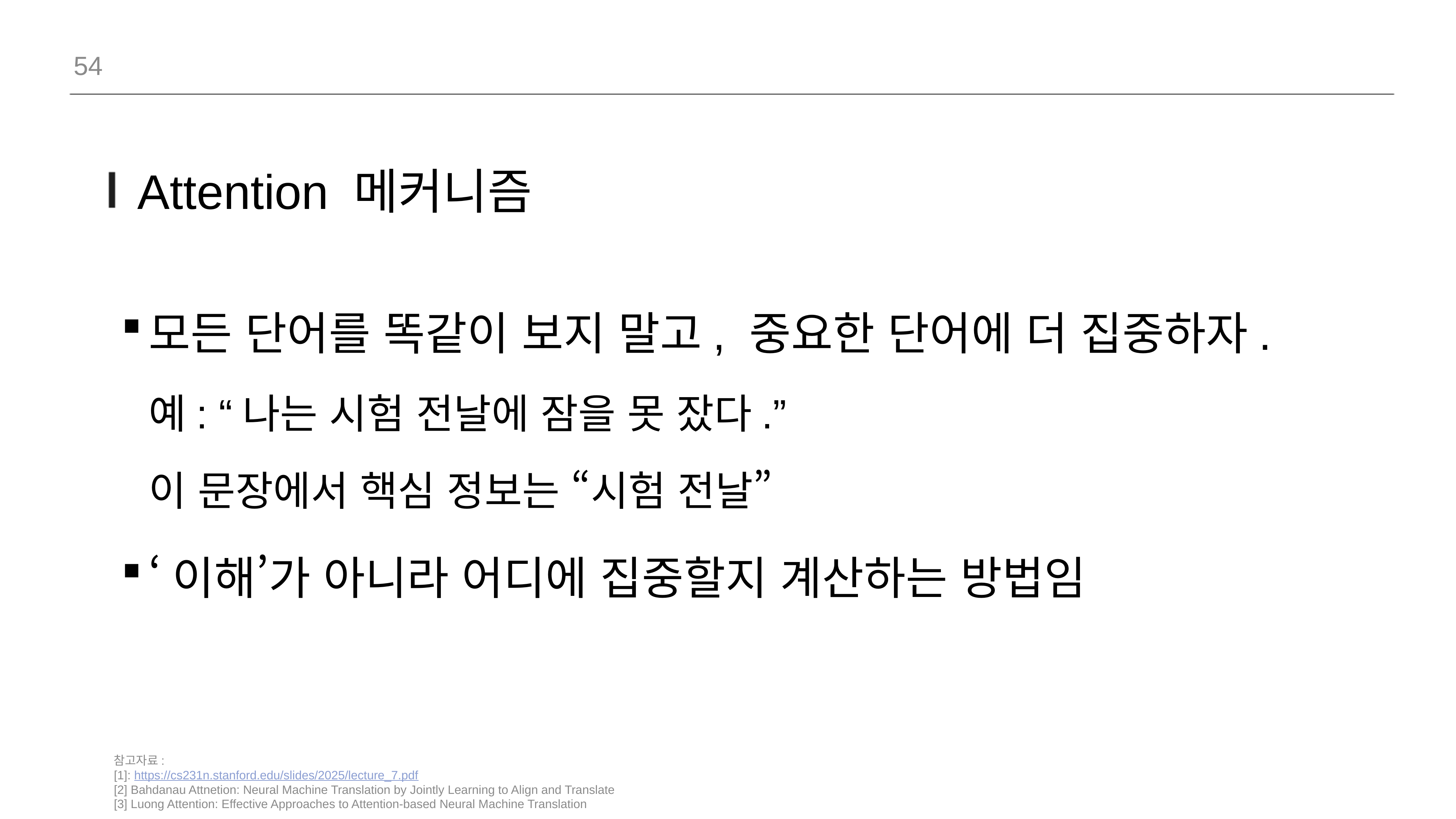

54
# Attention 메커니즘
모든 단어를 똑같이 보지 말고, 중요한 단어에 더 집중하자.
예: “나는 시험 전날에 잠을 못 잤다.”
이 문장에서 핵심 정보는 “시험 전날”
‘이해’가 아니라 어디에 집중할지 계산하는 방법임

참고자료:
[1]: https://cs231n.stanford.edu/slides/2025/lecture_7.pdf
[2] Bahdanau Attnetion: Neural Machine Translation by Jointly Learning to Align and Translate
[3] Luong Attention: Effective Approaches to Attention-based Neural Machine Translation